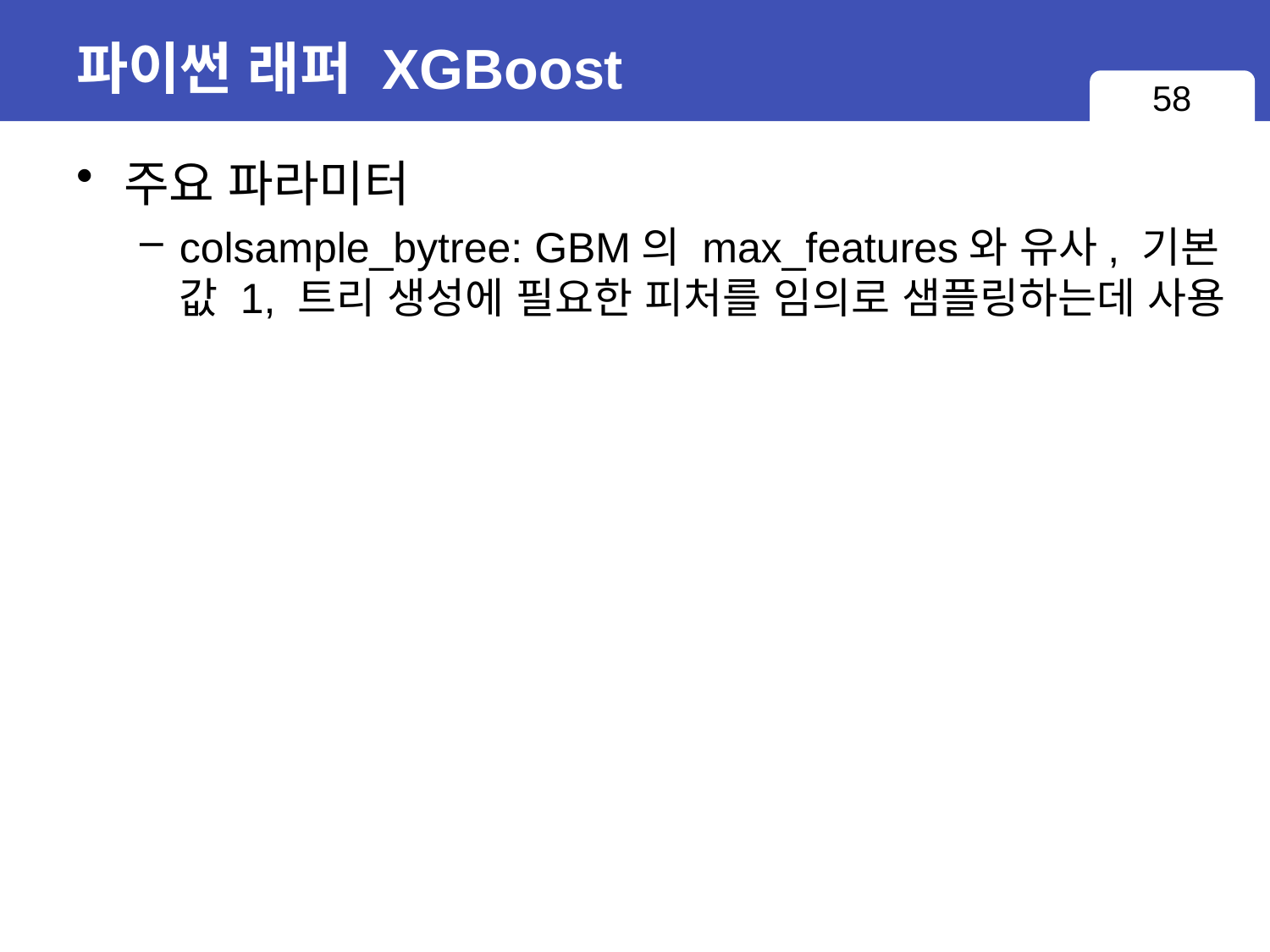

# 파이썬 래퍼 XGBoost
58
주요 파라미터
colsample_bytree: GBM의 max_features와 유사, 기본 값 1, 트리 생성에 필요한 피처를 임의로 샘플링하는데 사용